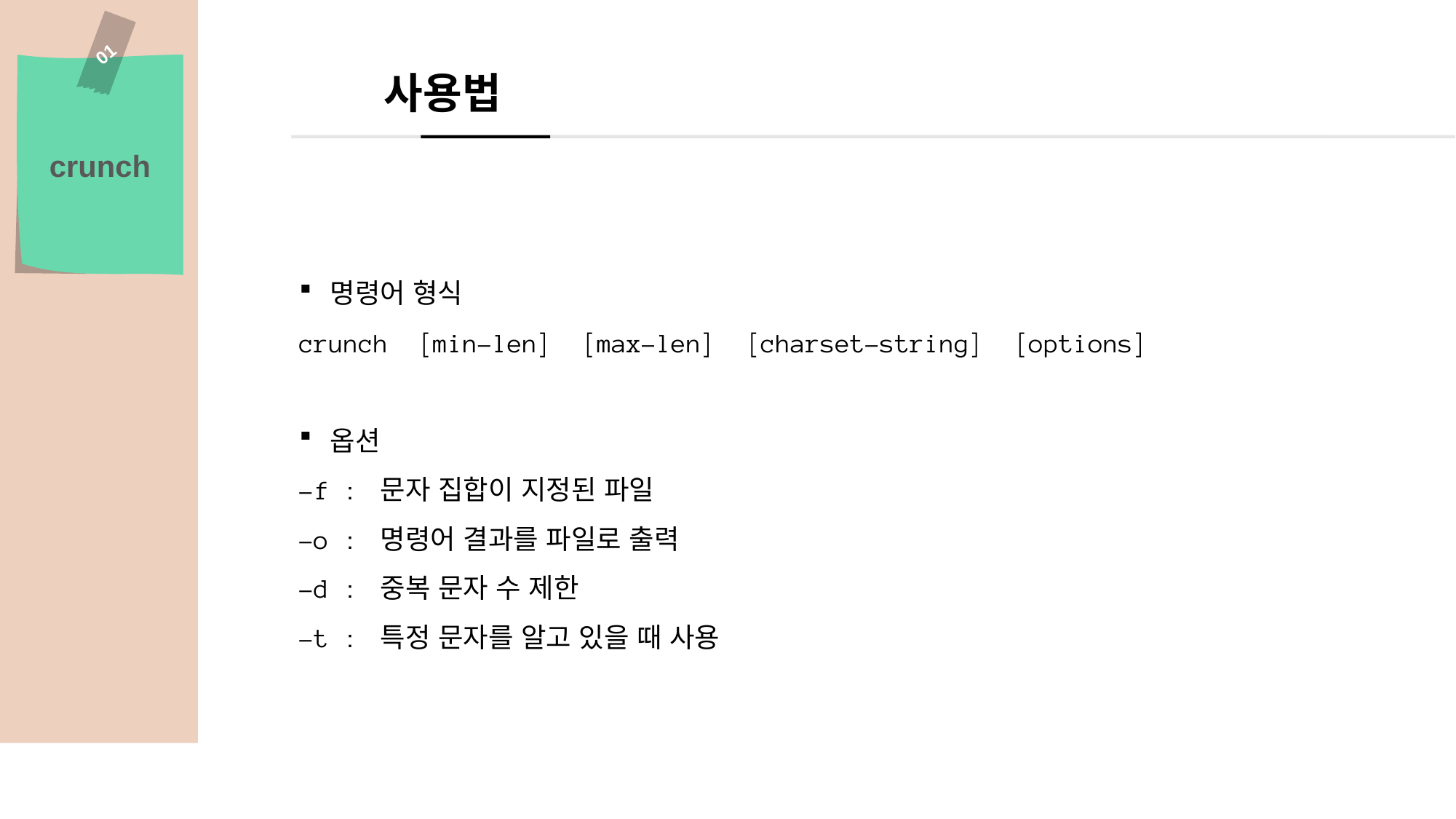

01
        사용법
crunch

명령어 형식
crunch  [min-len]  [max-len]  [charset-string]  [options]

옵션
-f : 문자 집합이 지정된 파일
-o : 명령어 결과를 파일로 출력
-d : 중복 문자 수 제한
-t : 특정 문자를 알고 있을 때 사용